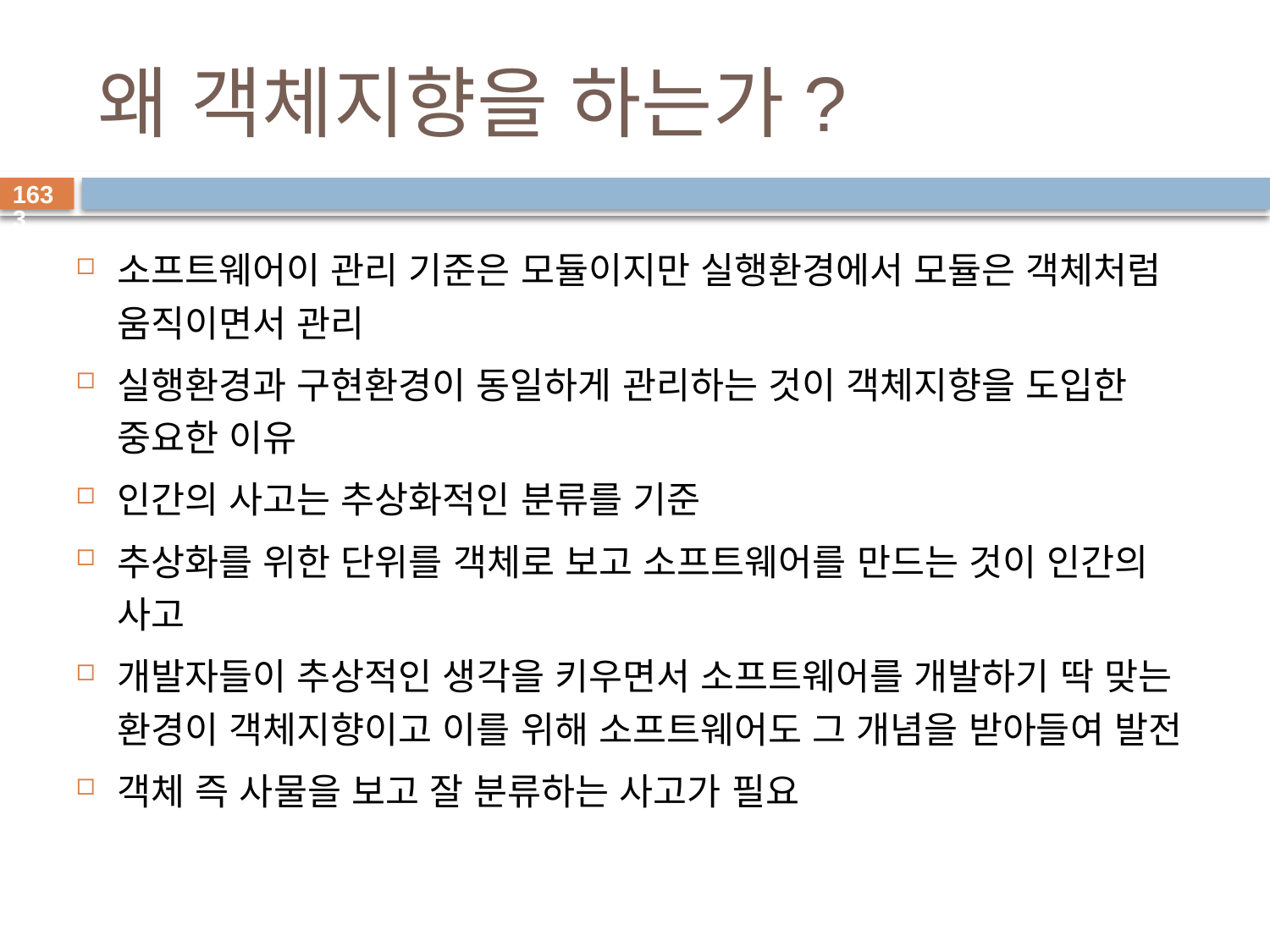

# 왜 객체지향을 하는가?
1633
소프트웨어이 관리 기준은 모듈이지만 실행환경에서 모듈은 객체처럼 움직이면서 관리
실행환경과 구현환경이 동일하게 관리하는 것이 객체지향을 도입한 중요한 이유
인간의 사고는 추상화적인 분류를 기준
추상화를 위한 단위를 객체로 보고 소프트웨어를 만드는 것이 인간의 사고
개발자들이 추상적인 생각을 키우면서 소프트웨어를 개발하기 딱 맞는 환경이 객체지향이고 이를 위해 소프트웨어도 그 개념을 받아들여 발전
객체 즉 사물을 보고 잘 분류하는 사고가 필요